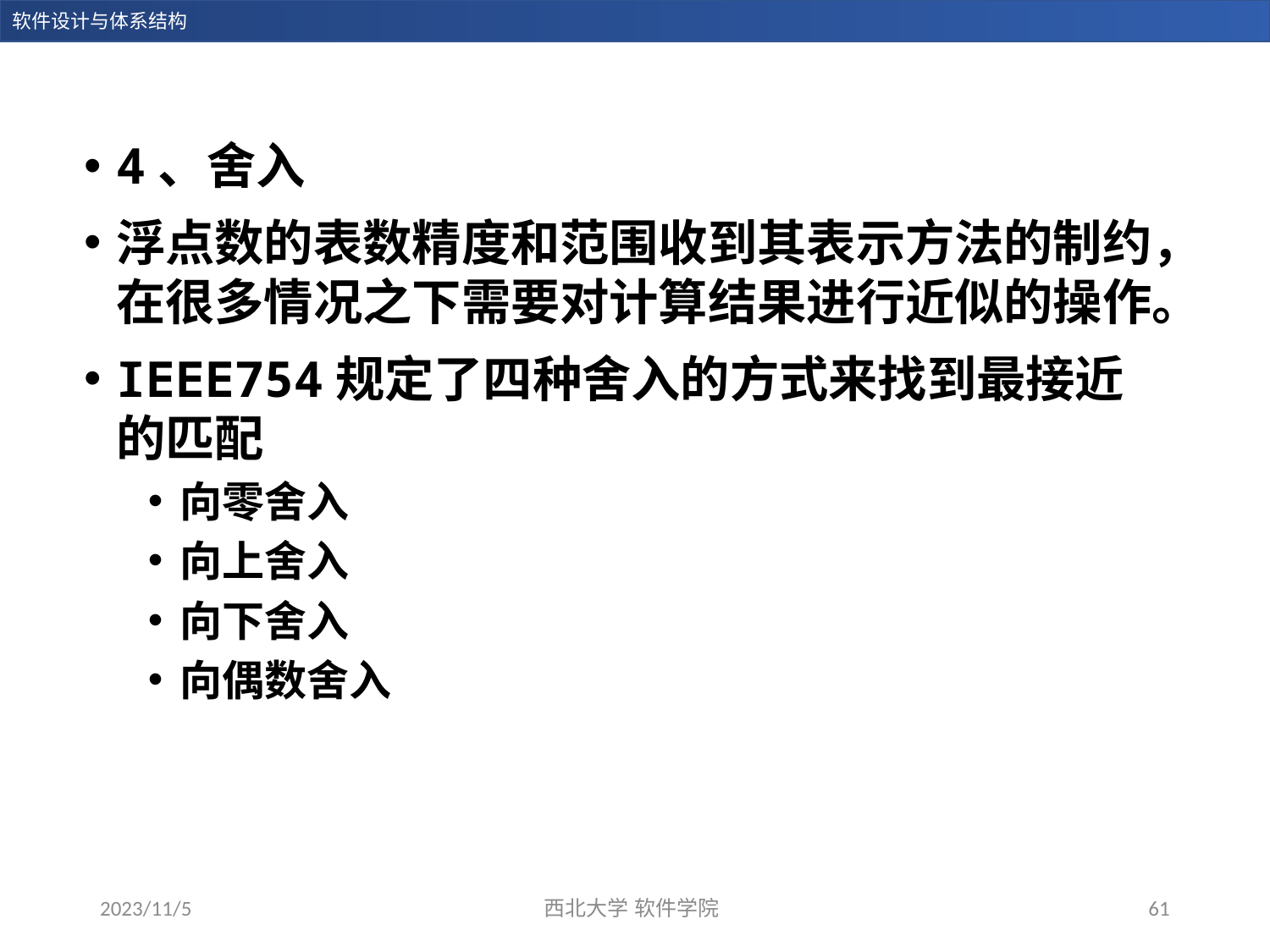

4、舍入
浮点数的表数精度和范围收到其表示方法的制约，在很多情况之下需要对计算结果进行近似的操作。
IEEE754规定了四种舍入的方式来找到最接近的匹配
向零舍入
向上舍入
向下舍入
向偶数舍入
2023/11/5
西北大学 软件学院
61